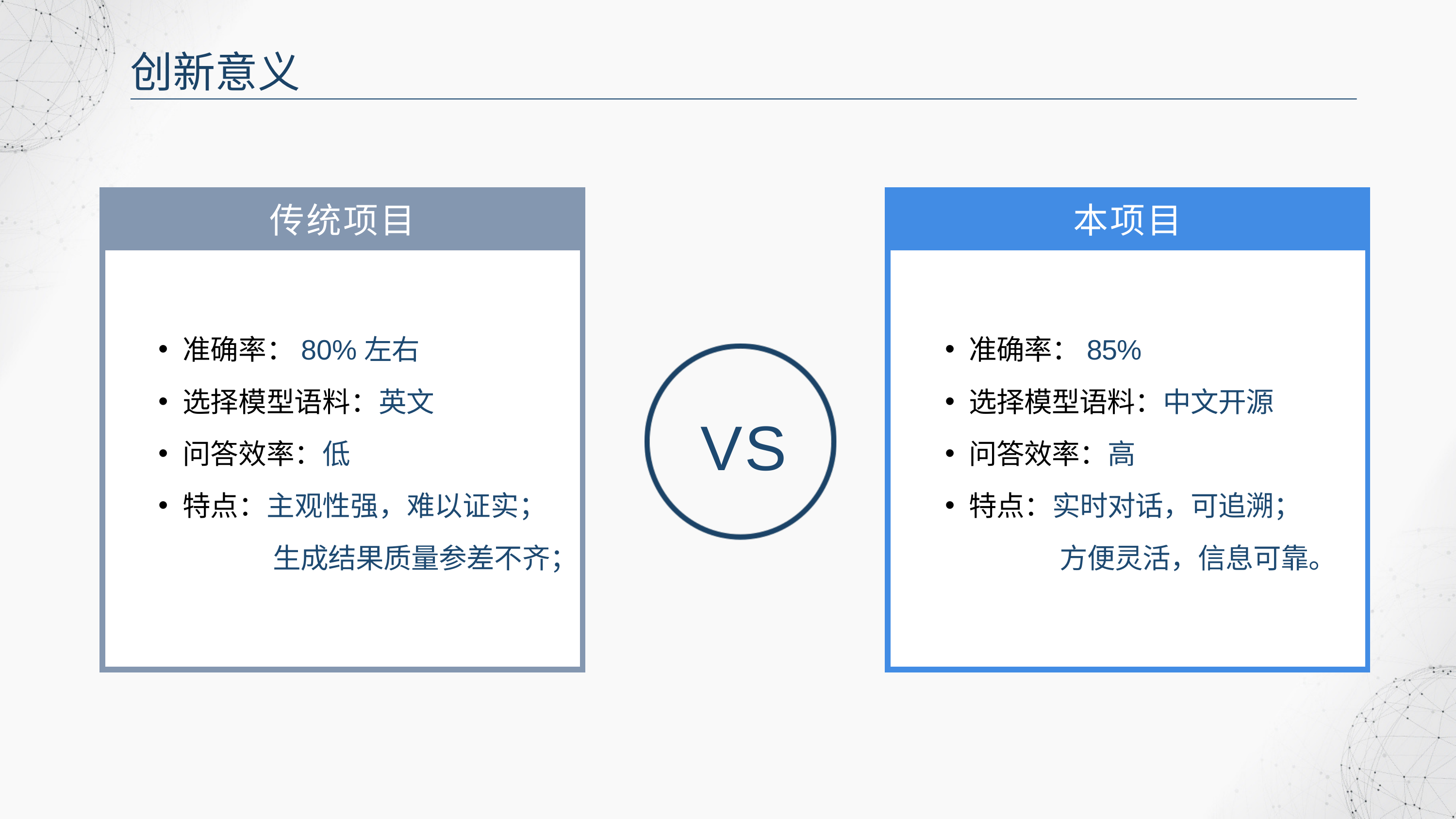

创新意义

传统项目

准确率：80%左右
选择模型语料：英文
问答效率：低
特点：主观性强，难以证实；
                      生成结果质量参差不齐；

本项目

准确率：85%
选择模型语料：中文开源
问答效率：高
特点：实时对话，可追溯；
                      方便灵活，信息可靠。

VS